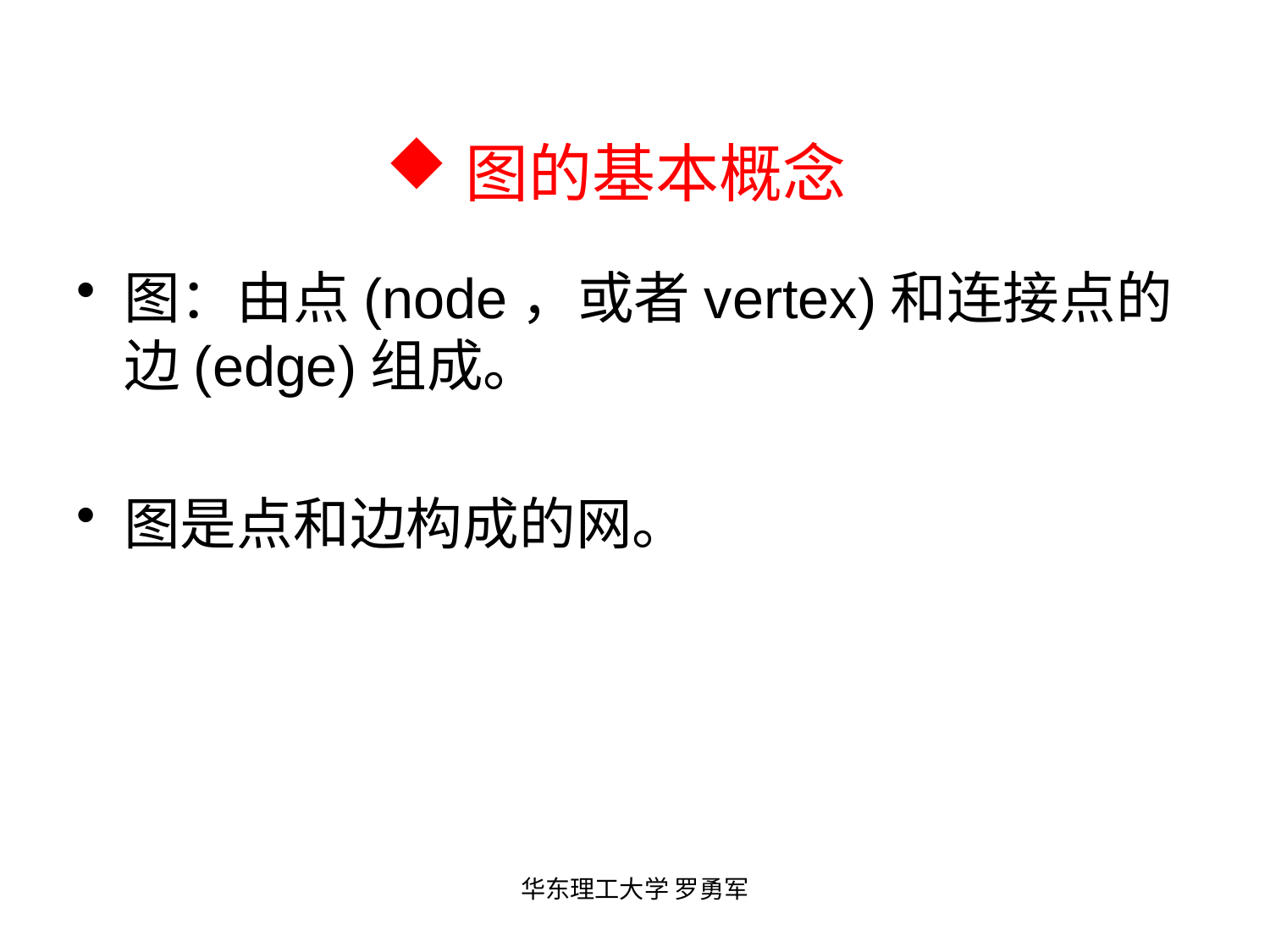

# 图的基本概念
图：由点(node，或者vertex)和连接点的边(edge)组成。

图是点和边构成的网。
华东理工大学 罗勇军